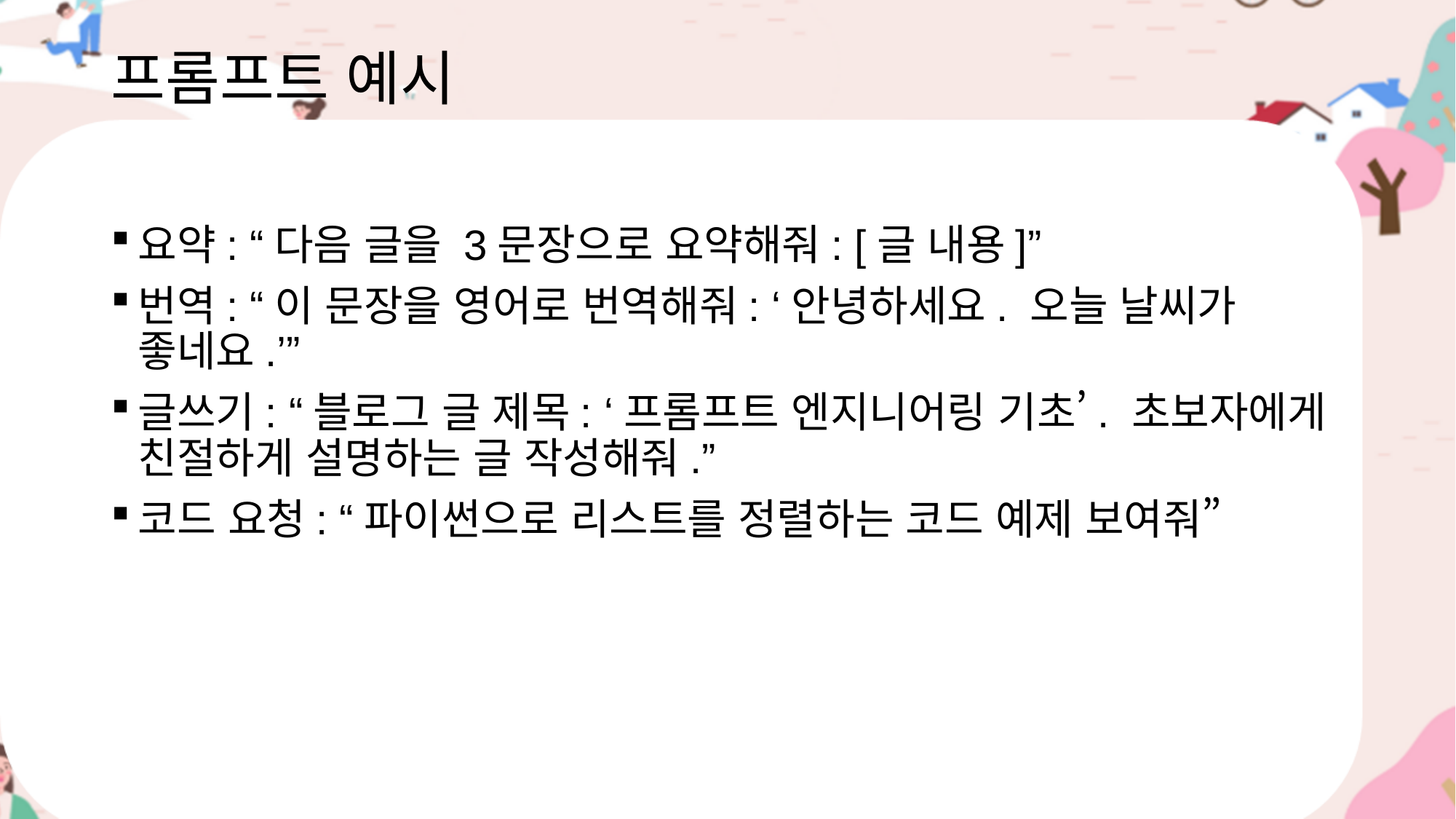

# 프롬프트 예시
요약: “다음 글을 3문장으로 요약해줘: [글 내용]”
번역: “이 문장을 영어로 번역해줘: ‘안녕하세요. 오늘 날씨가 좋네요.’”
글쓰기: “블로그 글 제목: ‘프롬프트 엔지니어링 기초’. 초보자에게 친절하게 설명하는 글 작성해줘.”
코드 요청: “파이썬으로 리스트를 정렬하는 코드 예제 보여줘”